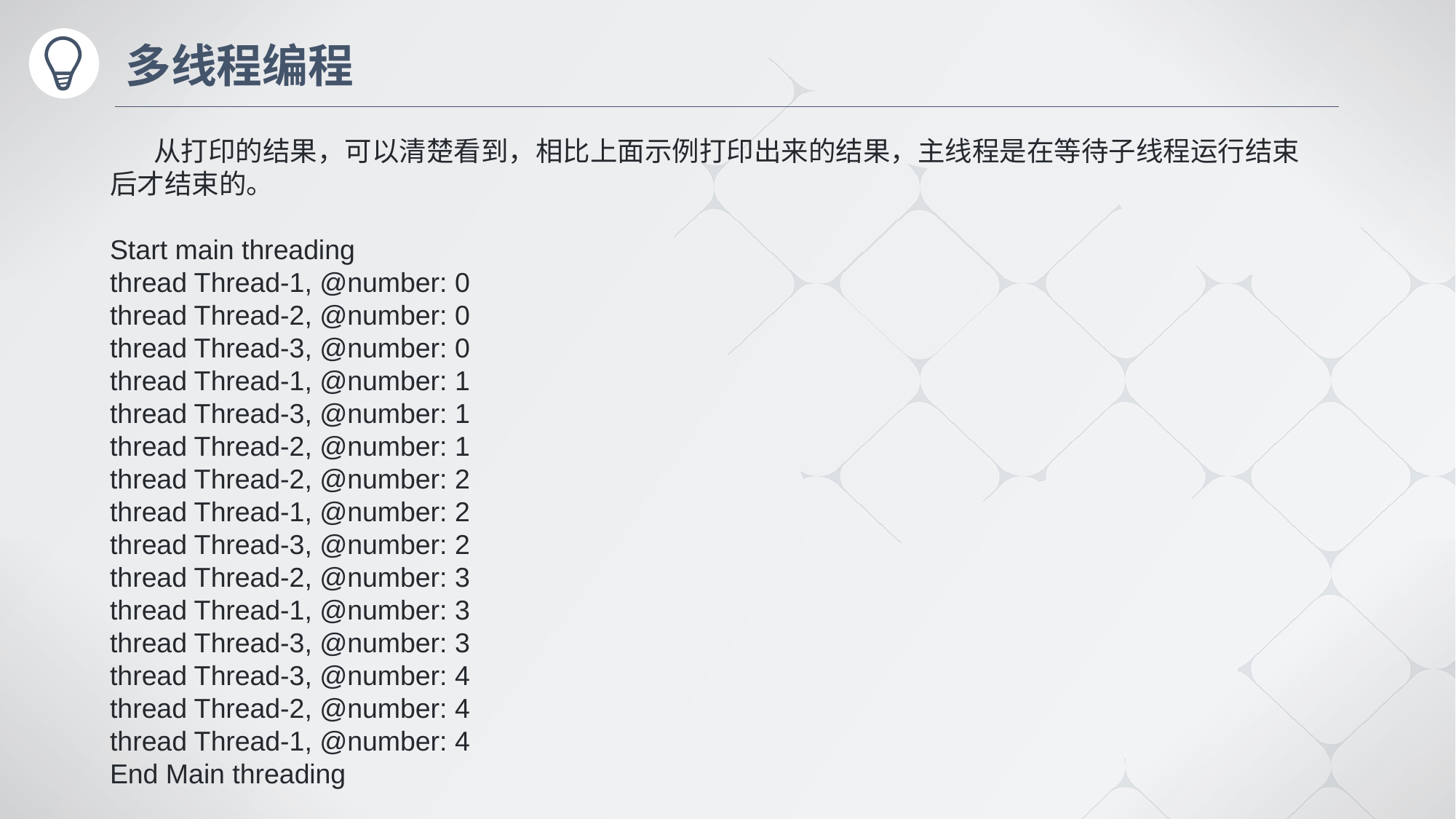

# 多线程编程
      从打印的结果，可以清楚看到，相比上面示例打印出来的结果，主线程是在等待子线程运行结束后才结束的。

Start main threading
thread Thread-1, @number: 0
thread Thread-2, @number: 0
thread Thread-3, @number: 0
thread Thread-1, @number: 1
thread Thread-3, @number: 1
thread Thread-2, @number: 1
thread Thread-2, @number: 2
thread Thread-1, @number: 2
thread Thread-3, @number: 2
thread Thread-2, @number: 3
thread Thread-1, @number: 3
thread Thread-3, @number: 3
thread Thread-3, @number: 4
thread Thread-2, @number: 4
thread Thread-1, @number: 4
End Main threading